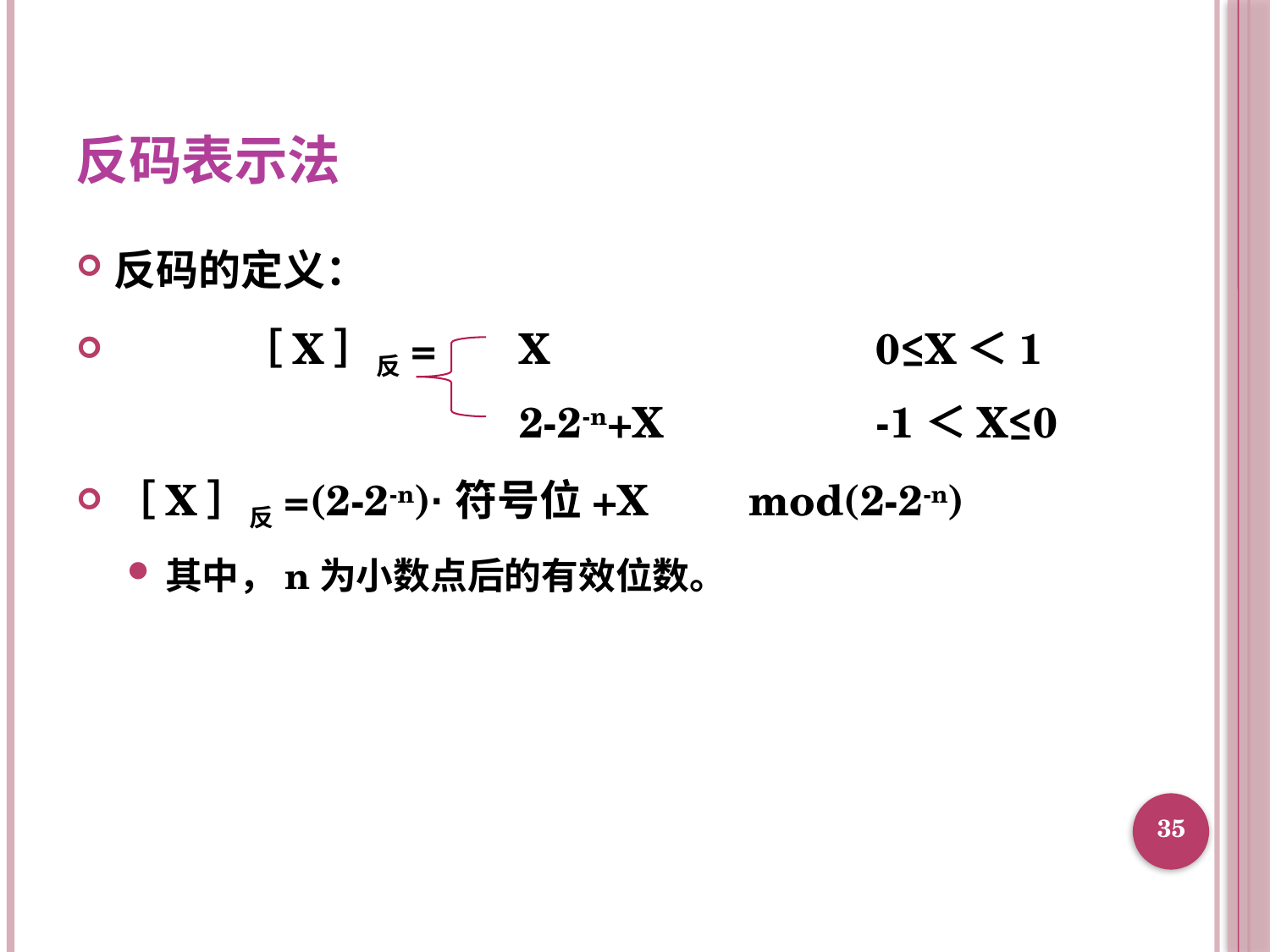

# 反码表示法
反码的定义：
	［X］反=	  X			0≤X＜1
			  2-2-n+X		-1＜X≤0
［X］反=(2-2-n)·符号位+X  	mod(2-2-n)
其中，n为小数点后的有效位数。

35